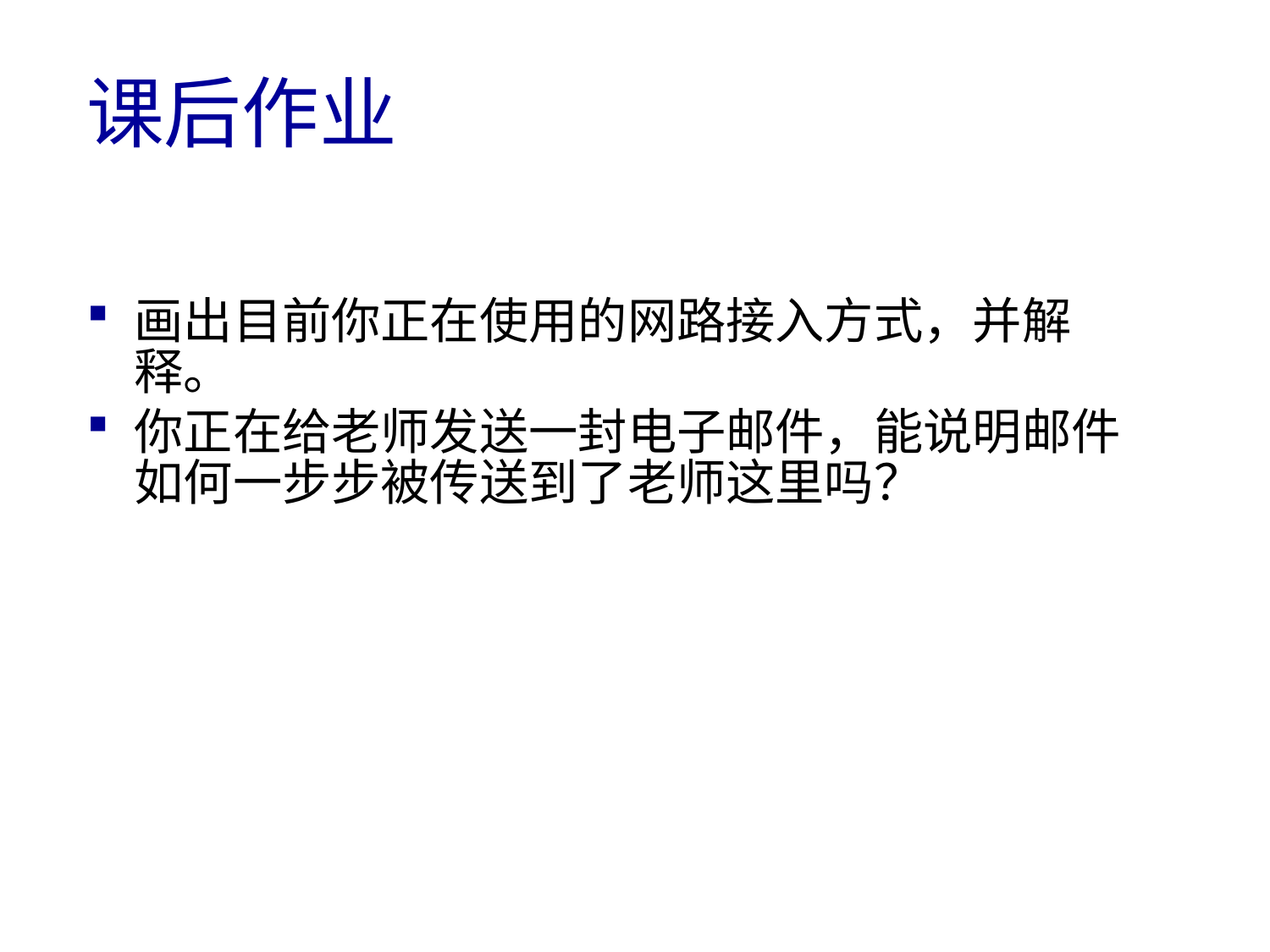

# 课后作业

画出目前你正在使用的网路接入方式，并解释。
你正在给老师发送一封电子邮件，能说明邮件如何一步步被传送到了老师这里吗？